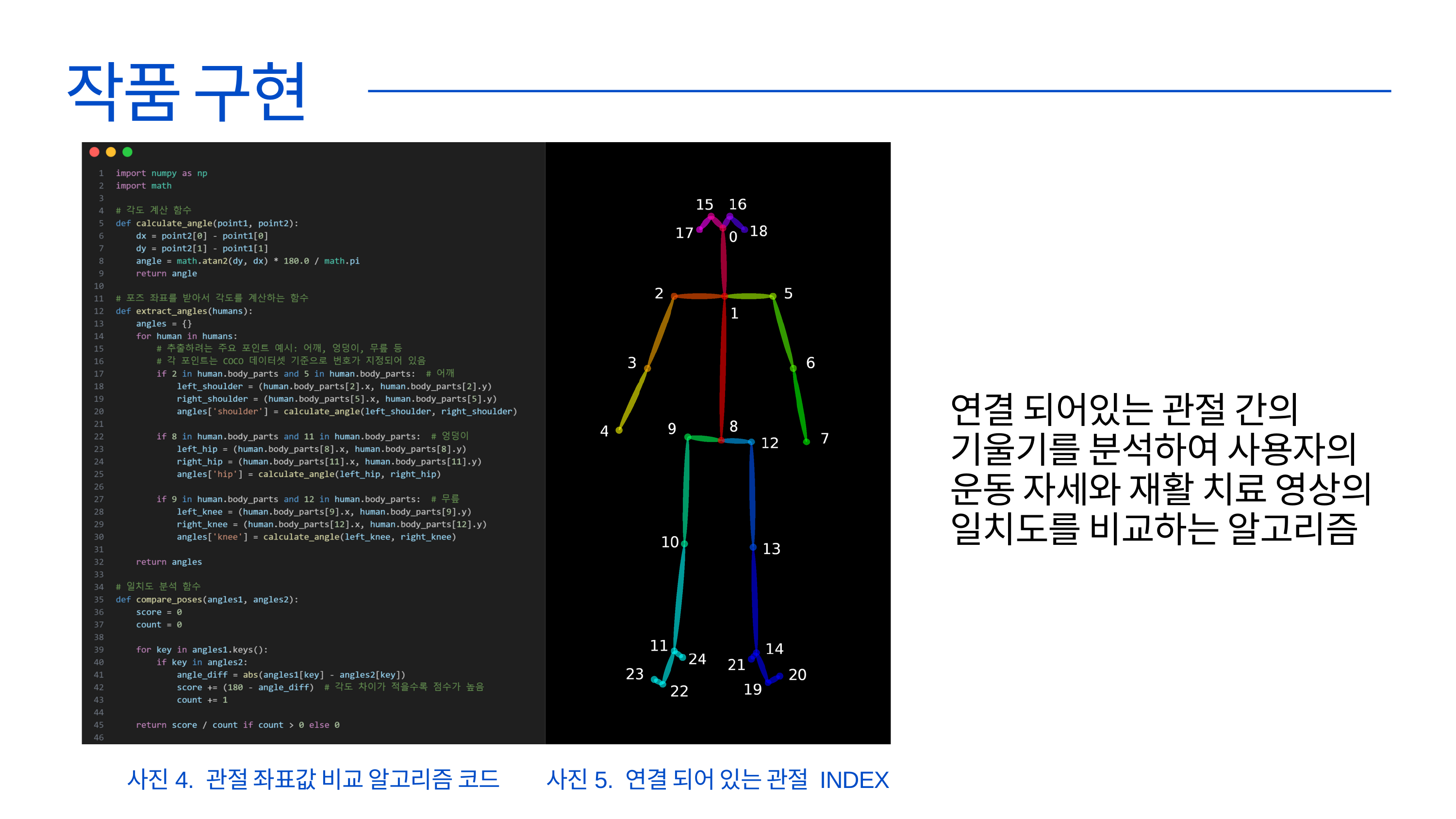

작품 구현

연결 되어있는 관절 간의
기울기를 분석하여 사용자의
운동 자세와 재활 치료 영상의
일치도를 비교하는 알고리즘
사진4. 관절 좌표값 비교 알고리즘 코드
사진5. 연결 되어 있는 관절 INDEX